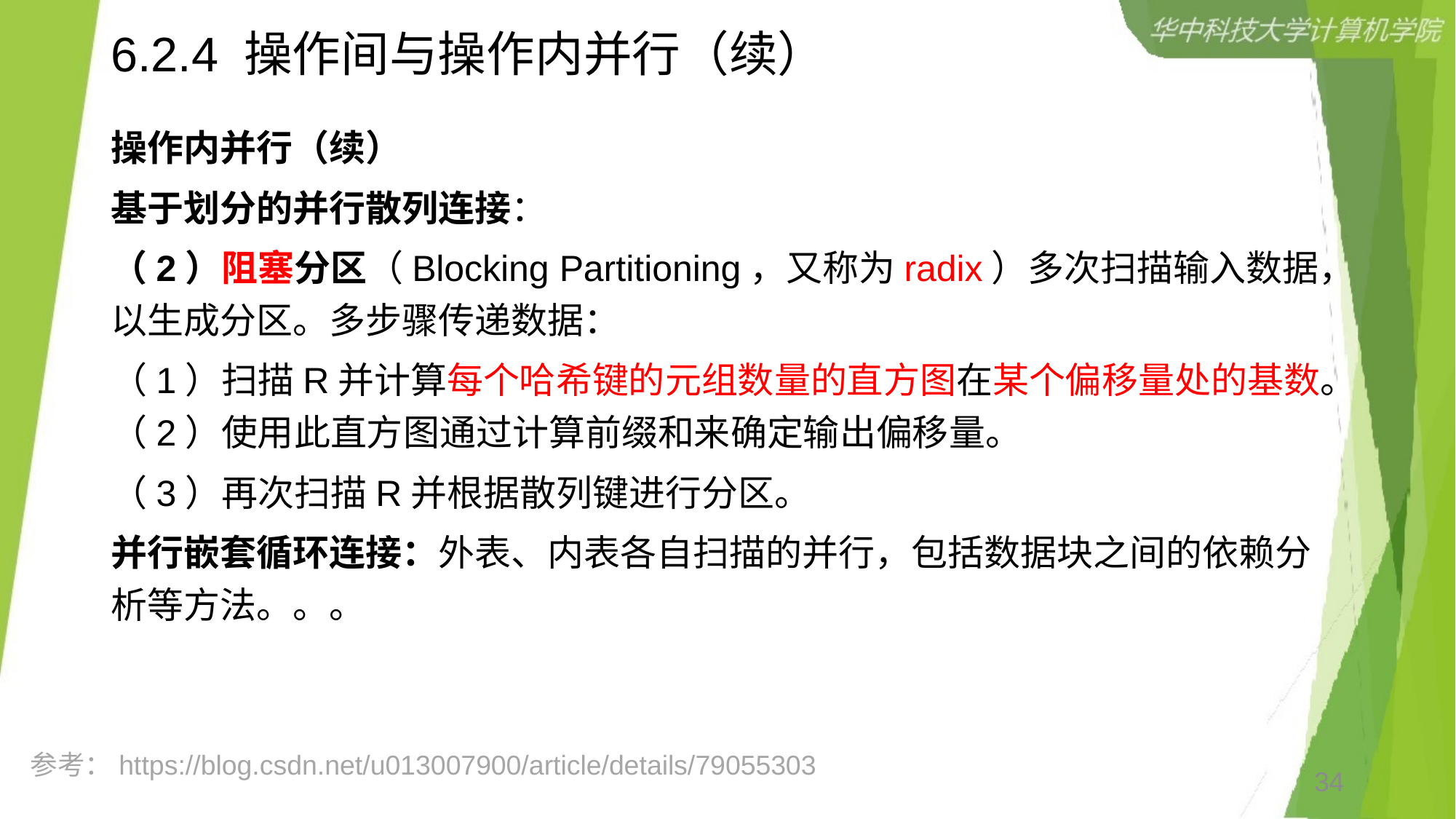

# 6.2.4 操作间与操作内并行（续）
操作内并行（续）
基于划分的并行散列连接：
（2）阻塞分区（Blocking Partitioning，又称为radix）多次扫描输入数据，以生成分区。多步骤传递数据：
（1）扫描R并计算每个哈希键的元组数量的直方图在某个偏移量处的基数。（2）使用此直方图通过计算前缀和来确定输出偏移量。
（3）再次扫描R并根据散列键进行分区。
并行嵌套循环连接：外表、内表各自扫描的并行，包括数据块之间的依赖分析等方法。。。
参考：https://blog.csdn.net/u013007900/article/details/79055303
34